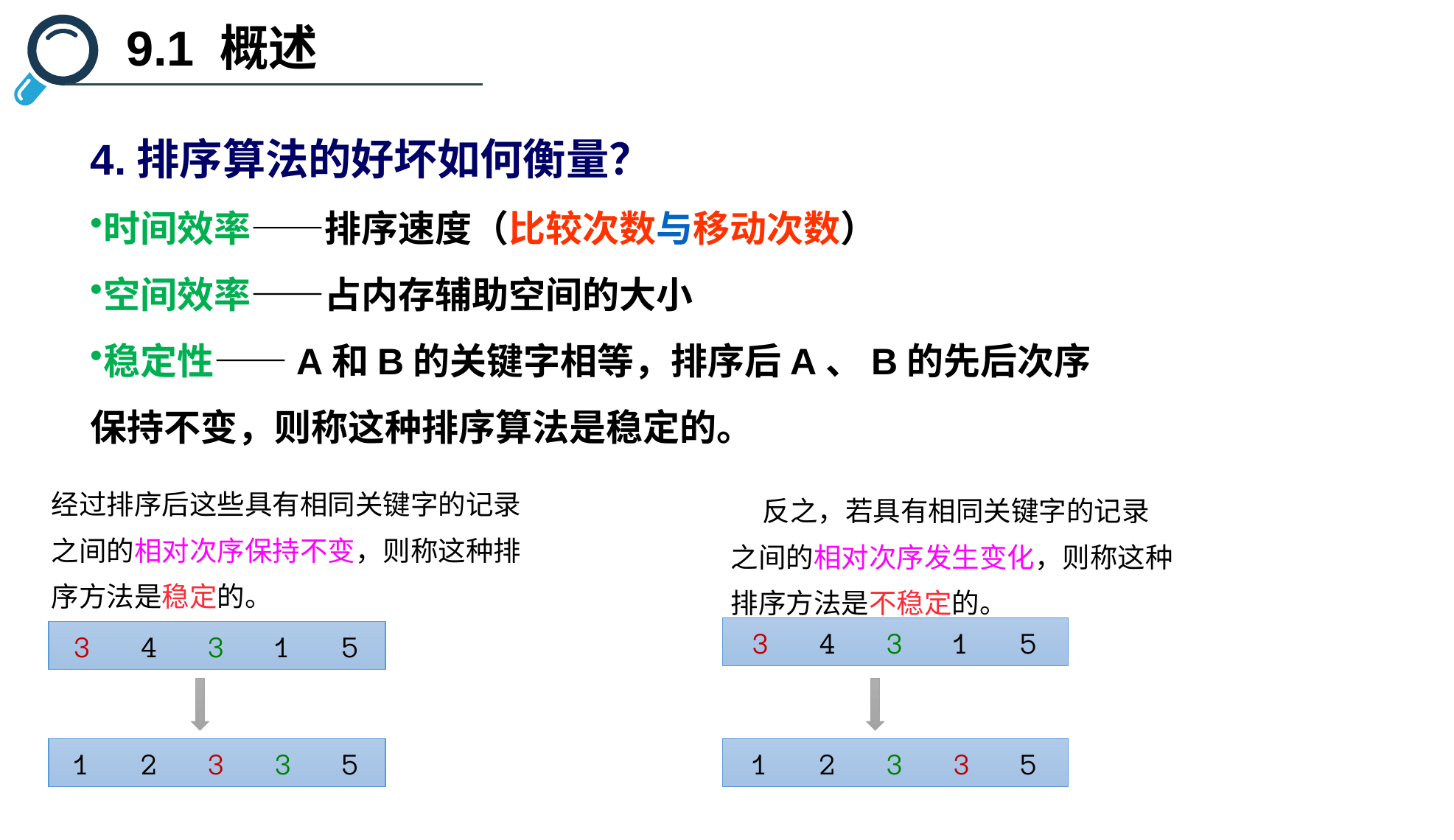

9.1 概述
4.排序算法的好坏如何衡量？
时间效率——排序速度（比较次数与移动次数）
空间效率——占内存辅助空间的大小
稳定性——A和B的关键字相等，排序后A、B的先后次序
保持不变，则称这种排序算法是稳定的。
经过排序后这些具有相同关键字的记录之间的相对次序保持不变，则称这种排序方法是稳定的。
    反之，若具有相同关键字的记录之间的相对次序发生变化，则称这种排序方法是不稳定的。
3   4   3   1   5

1   2   3   3   5
3   4   3   1   5

1   2   3   3   5